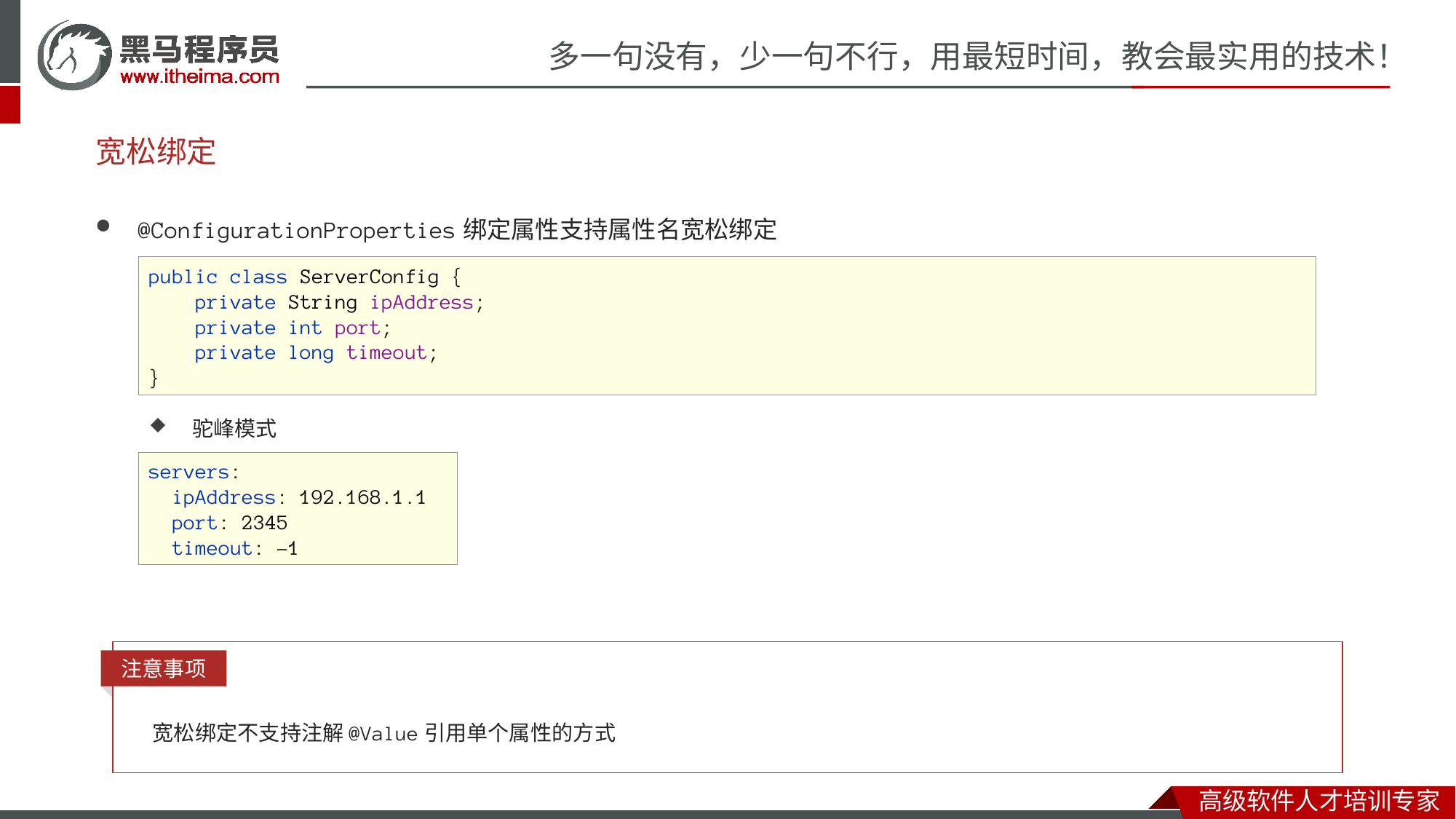

# 宽松绑定
@ConfigurationProperties绑定属性支持属性名宽松绑定

public class ServerConfig {
    private String ipAddress;
    private int port;
    private long timeout;
}
驼峰模式

servers:
  ipAddress: 192.168.1.1
  port: 2345
  timeout: -1

注意事项

宽松绑定不支持注解@Value引用单个属性的方式